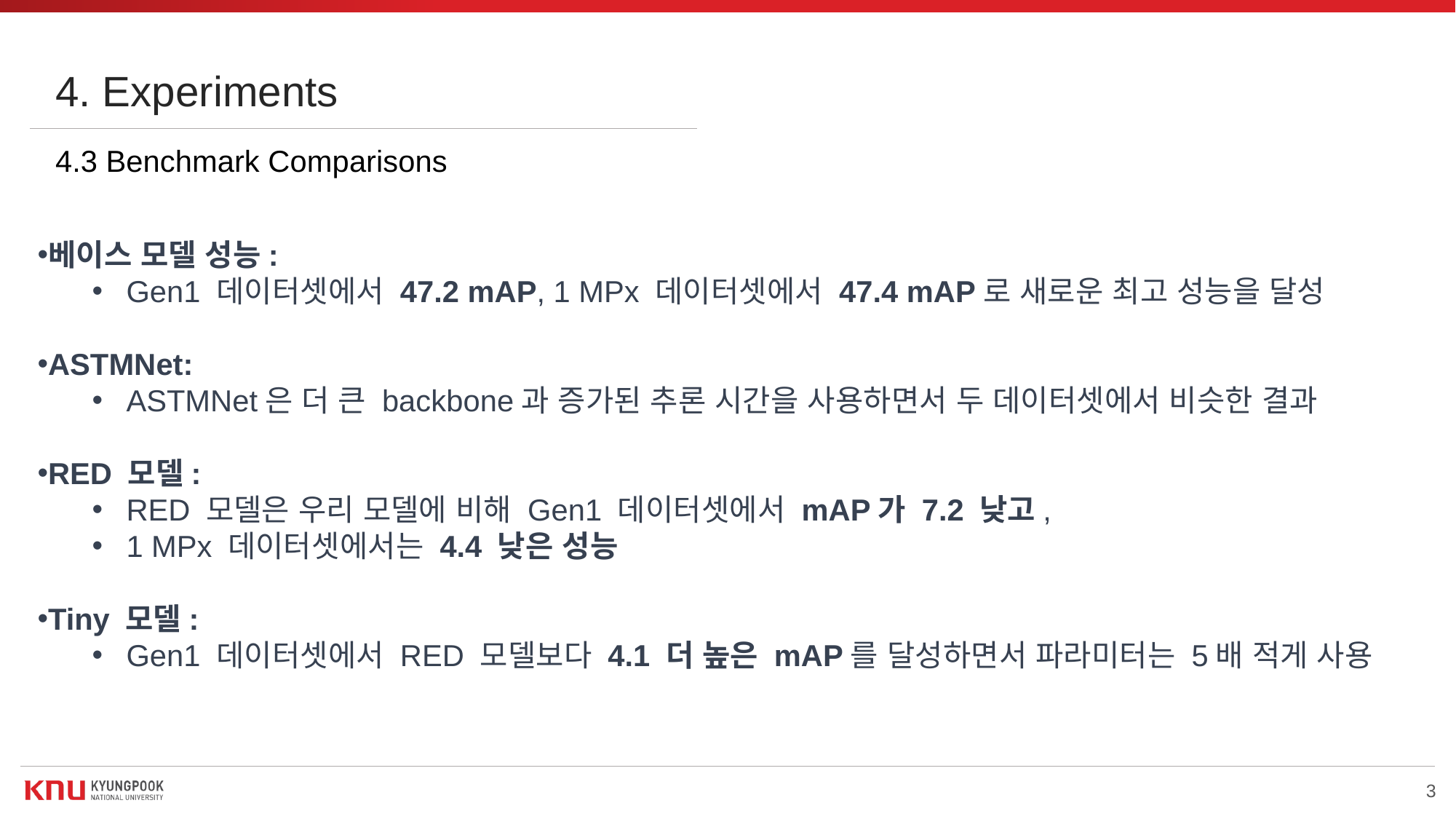

4. Experiments
4.3 Benchmark Comparisons
베이스 모델 성능:
Gen1 데이터셋에서 47.2 mAP, 1 MPx 데이터셋에서 47.4 mAP로 새로운 최고 성능을 달성

ASTMNet:
ASTMNet은 더 큰 backbone과 증가된 추론 시간을 사용하면서 두 데이터셋에서 비슷한 결과

RED 모델:
RED 모델은 우리 모델에 비해 Gen1 데이터셋에서 mAP가 7.2 낮고,
1 MPx 데이터셋에서는 4.4 낮은 성능

Tiny 모델:
Gen1 데이터셋에서 RED 모델보다 4.1 더 높은 mAP를 달성하면서 파라미터는 5배 적게 사용
3